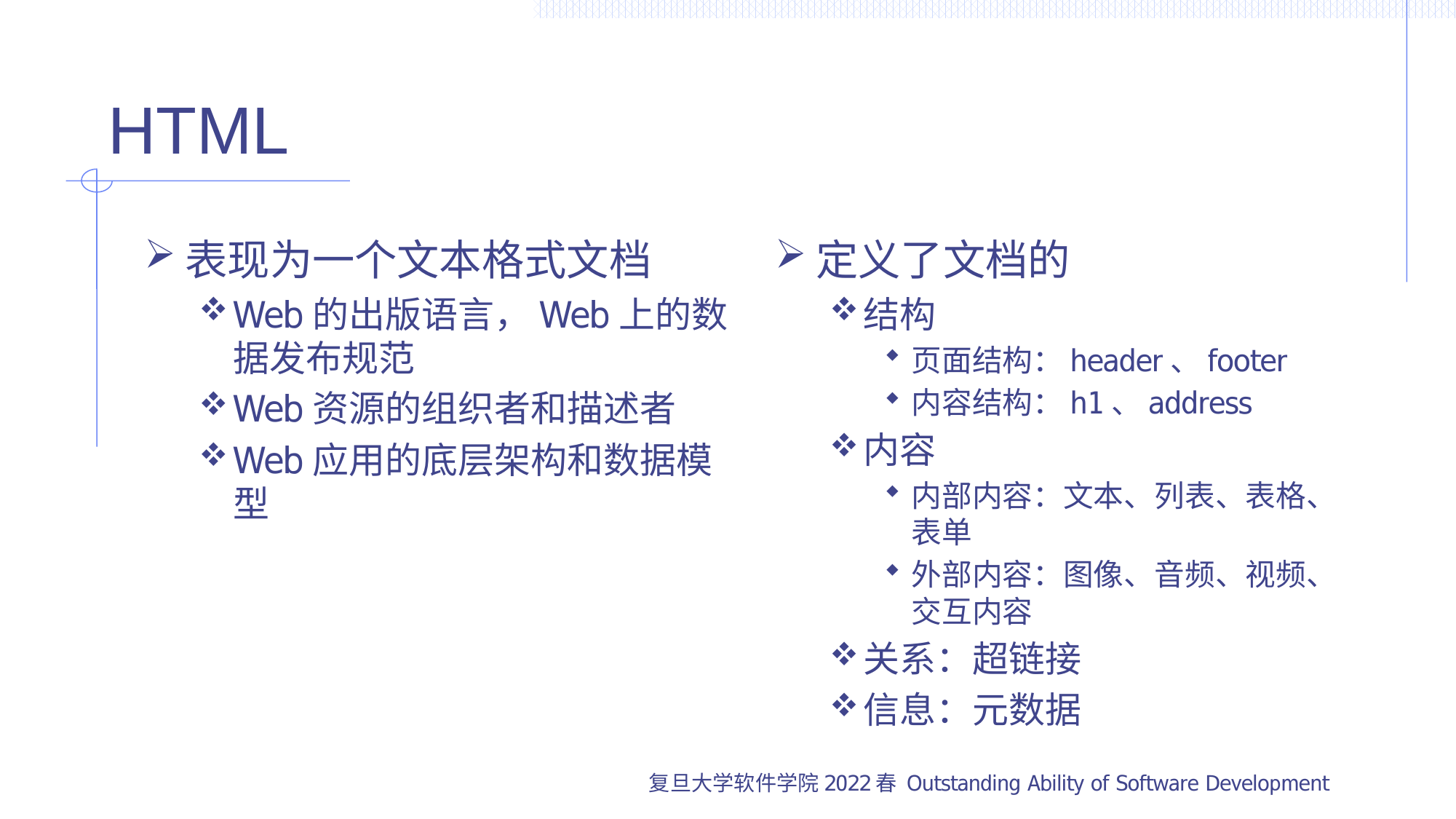

# HTML
表现为一个文本格式文档
Web的出版语言，Web上的数据发布规范
Web资源的组织者和描述者
Web应用的底层架构和数据模型

定义了文档的
结构
页面结构：header、footer
内容结构：h1、address
内容
内部内容：文本、列表、表格、表单
外部内容：图像、音频、视频、交互内容
关系：超链接
信息：元数据